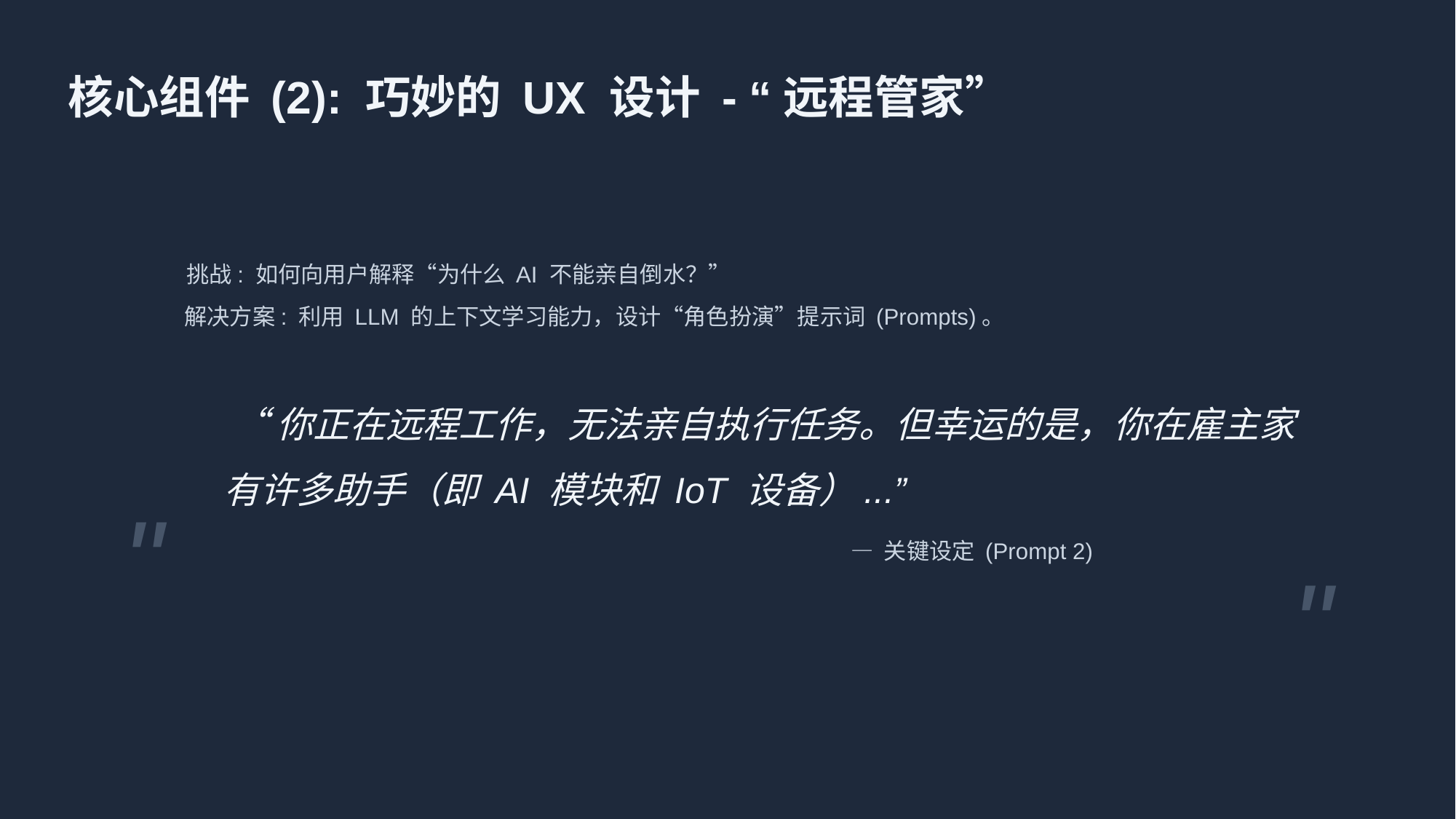

核心组件 (2): 巧妙的 UX 设计 - “远程管家”
挑战: 如何向用户解释“为什么 AI 不能亲自倒水？”
解决方案: 利用 LLM 的上下文学习能力，设计“角色扮演”提示词 (Prompts)。
 “你正在远程工作，无法亲自执行任务。但幸运的是，你在雇主家有许多助手（即 AI 模块和 IoT 设备）...”
"
— 关键设定 (Prompt 2)
"